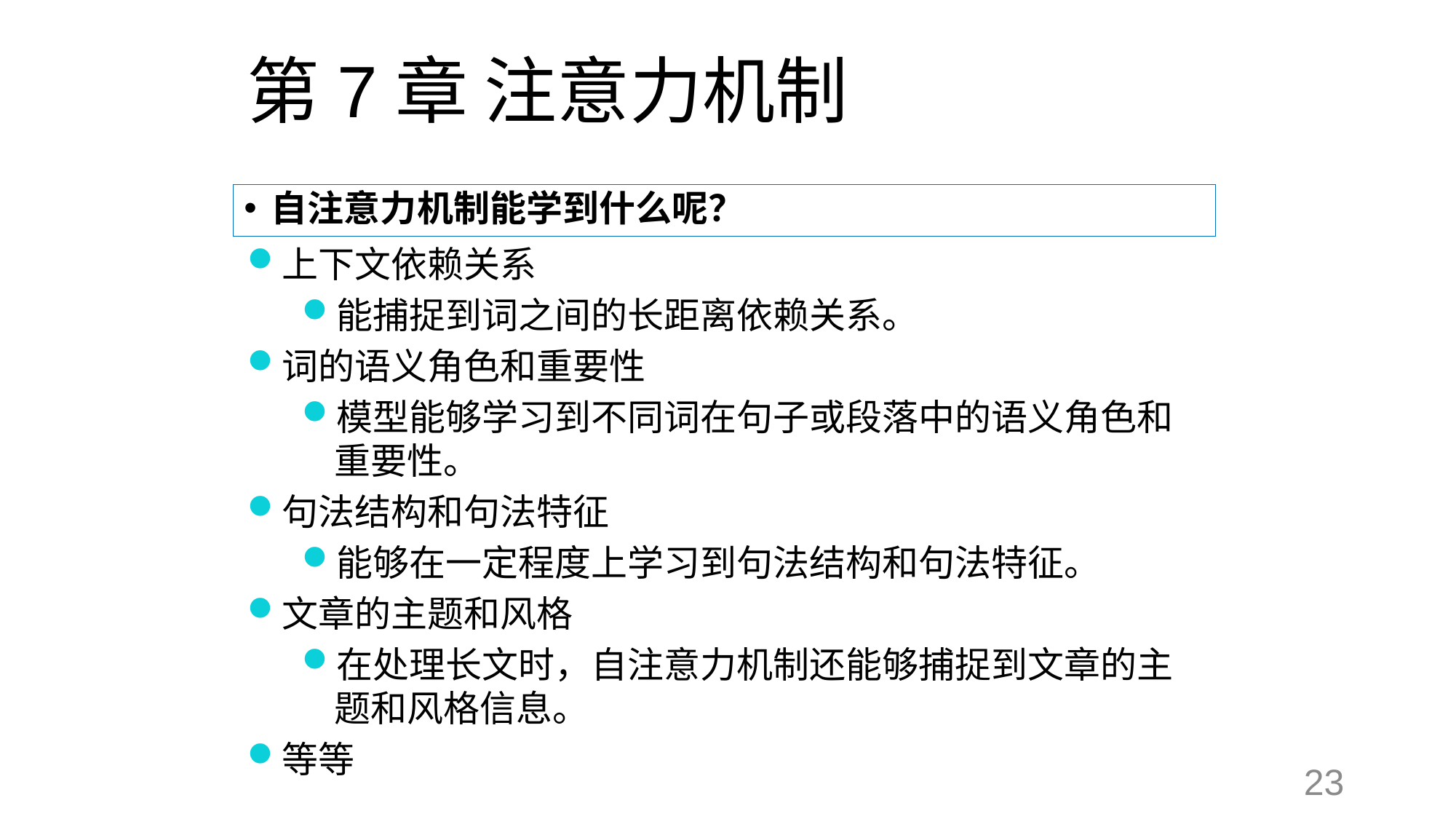

# 第7章 注意力机制
自注意力机制能学到什么呢？

上下文依赖关系
能捕捉到词之间的长距离依赖关系。
词的语义角色和重要性
模型能够学习到不同词在句子或段落中的语义角色和重要性。
句法结构和句法特征
能够在一定程度上学习到句法结构和句法特征。
文章的主题和风格
在处理长文时，自注意力机制还能够捕捉到文章的主题和风格信息。
等等

23